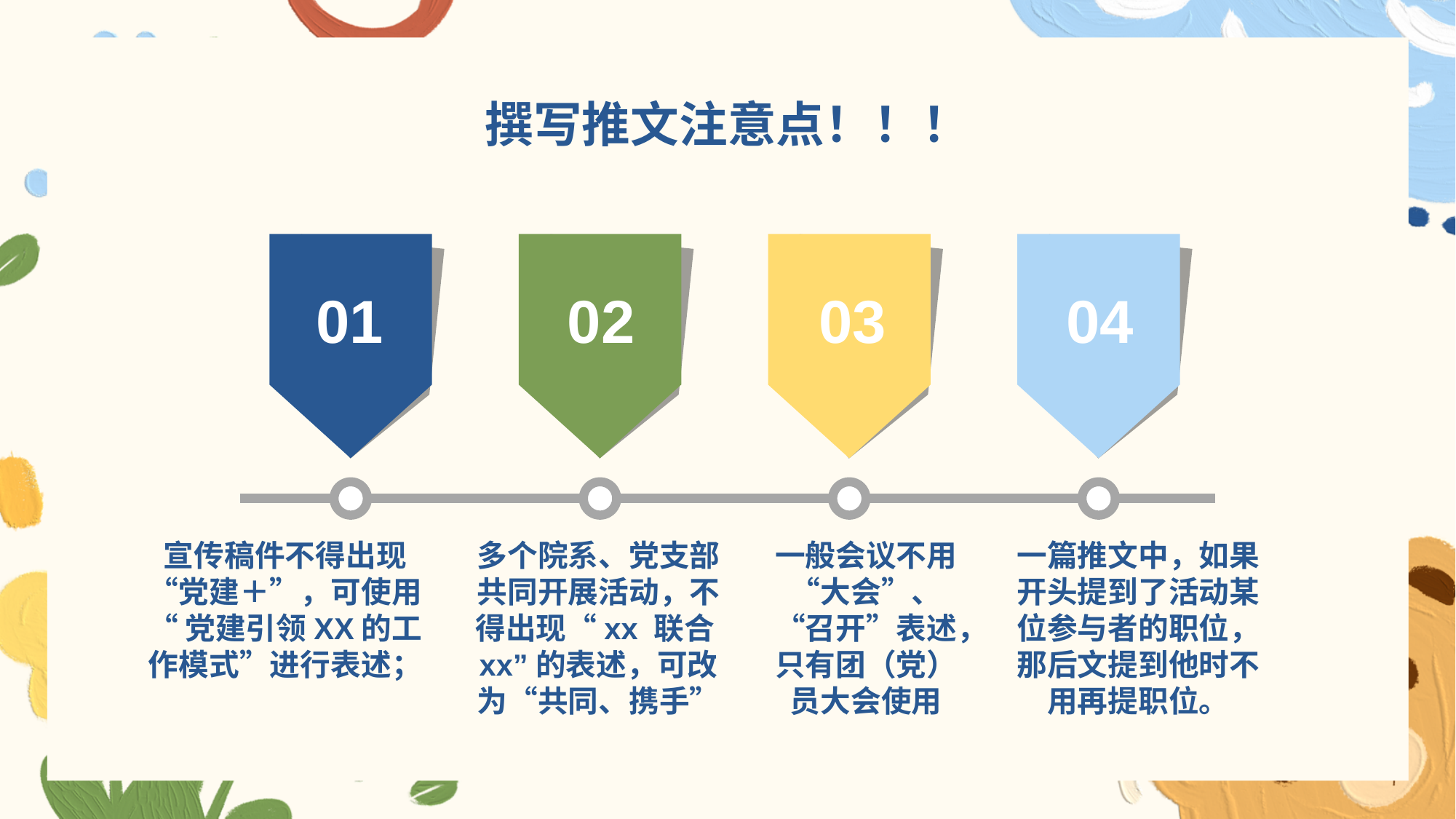

撰写推文注意点！！！

01
02
03
04

宣传稿件不得出现“党建＋”，可使用“ 党建引领XX的工作模式”进行表述；
多个院系、党支部共同开展活动，不得出现“xx 联合xx”的表述，可改为“共同、携手”
一般会议不用“大会”、“召开”表述，只有团（党）员大会使用
一篇推文中，如果开头提到了活动某位参与者的职位，那后文提到他时不用再提职位。